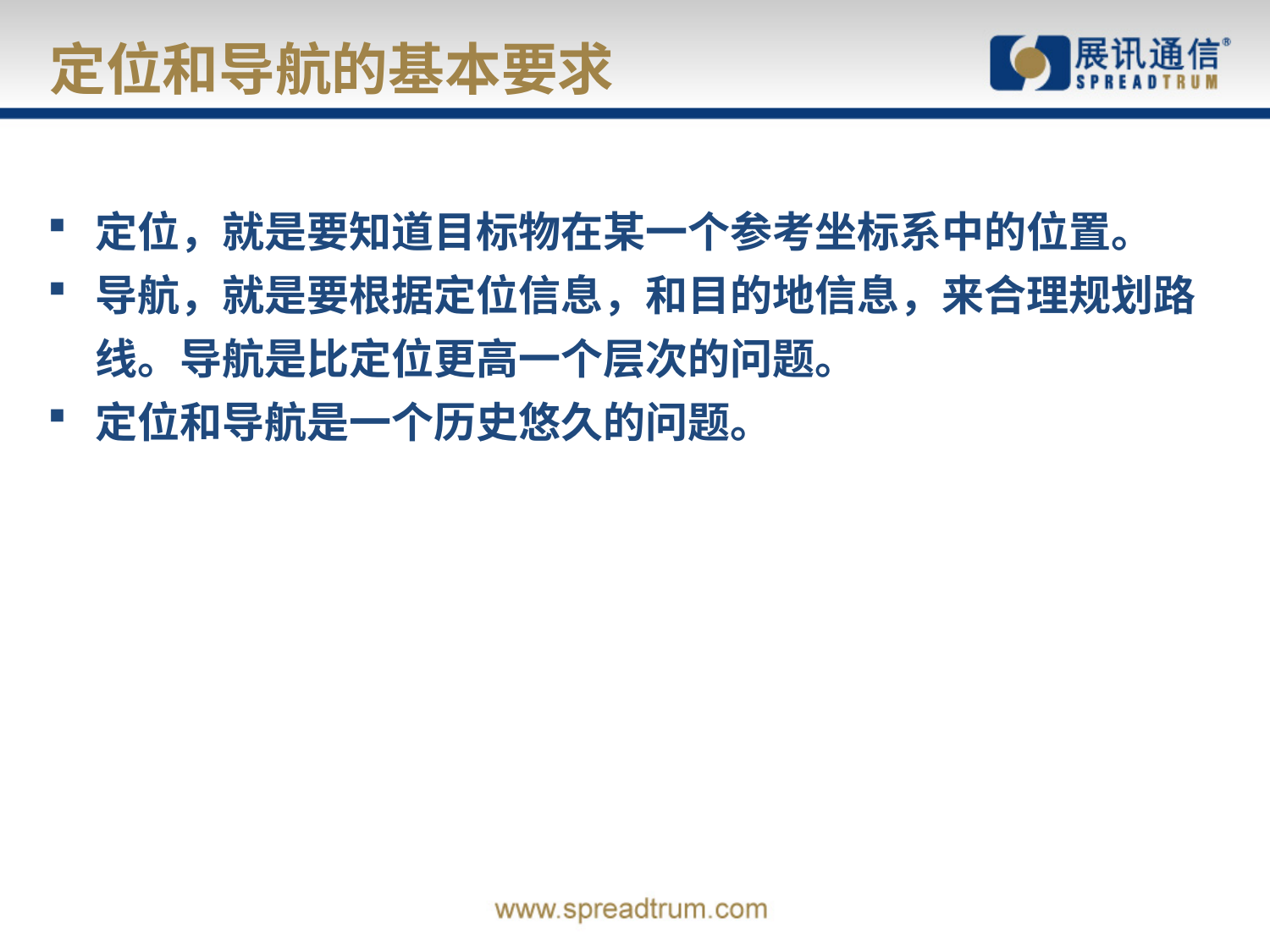

# 定位和导航的基本要求
定位，就是要知道目标物在某一个参考坐标系中的位置。
导航，就是要根据定位信息，和目的地信息，来合理规划路线。导航是比定位更高一个层次的问题。
定位和导航是一个历史悠久的问题。